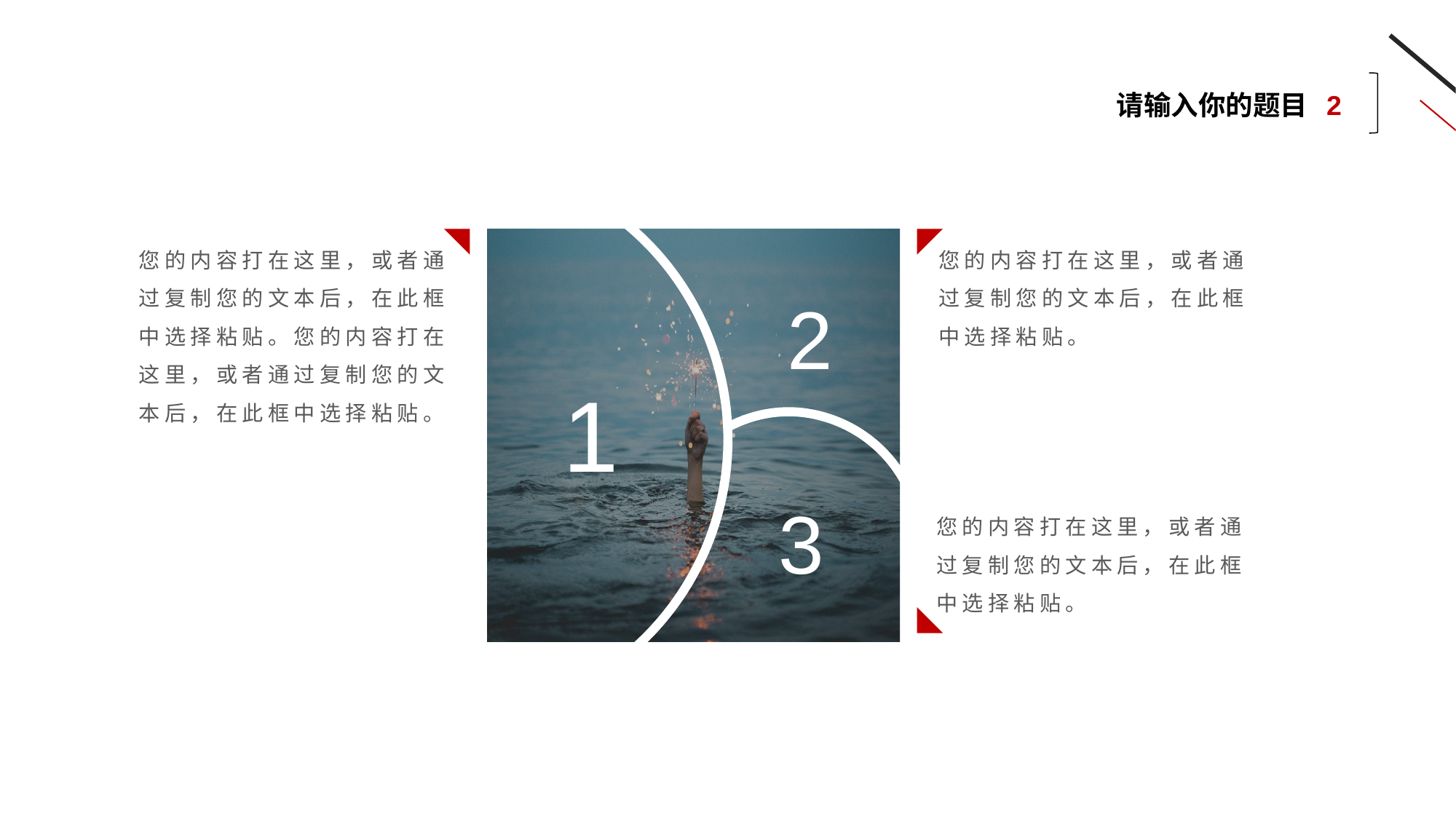

请输入你的题目  2

您的内容打在这里，或者通过复制您的文本后，在此框中选择粘贴。您的内容打在这里，或者通过复制您的文本后，在此框中选择粘贴。

您的内容打在这里，或者通过复制您的文本后，在此框中选择粘贴。
2
1

3
您的内容打在这里，或者通过复制您的文本后，在此框中选择粘贴。